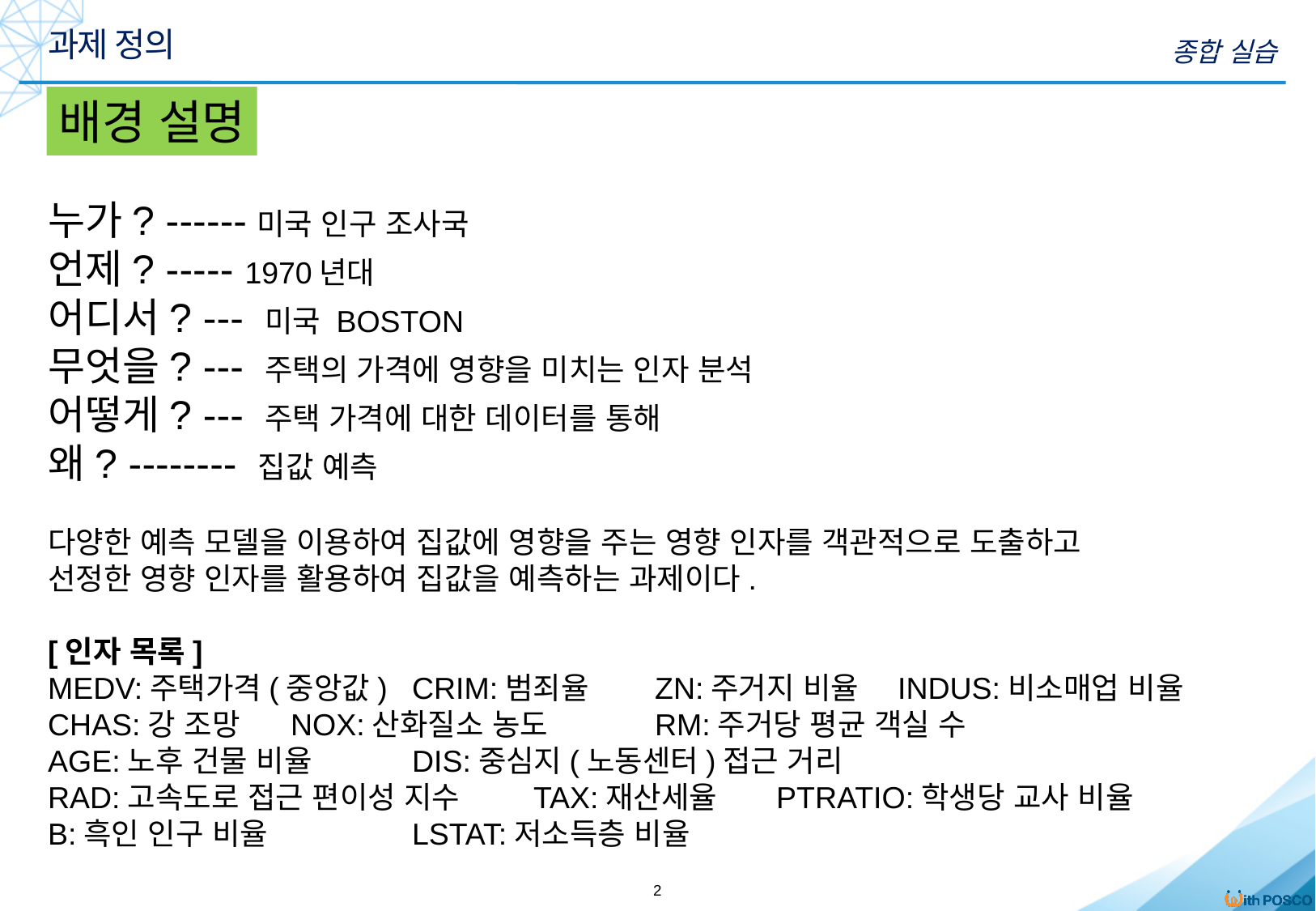

과제 정의
종합 실습
배경 설명
누가? ------미국 인구 조사국
언제? ----- 1970년대
어디서? --- 미국 BOSTON
무엇을? --- 주택의 가격에 영향을 미치는 인자 분석
어떻게? --- 주택 가격에 대한 데이터를 통해
왜? -------- 집값 예측

다양한 예측 모델을 이용하여 집값에 영향을 주는 영향 인자를 객관적으로 도출하고
선정한 영향 인자를 활용하여 집값을 예측하는 과제이다.

[인자 목록]
MEDV:주택가격(중앙값)	CRIM:범죄율	ZN:주거지 비율	INDUS:비소매업 비율
CHAS:강 조망 	NOX:산화질소 농도	RM:주거당 평균 객실 수
AGE:노후 건물 비율	DIS:중심지(노동센터)접근 거리
RAD:고속도로 접근 편이성 지수	TAX:재산세율	PTRATIO:학생당 교사 비율
B:흑인 인구 비율 		LSTAT:저소득층 비율